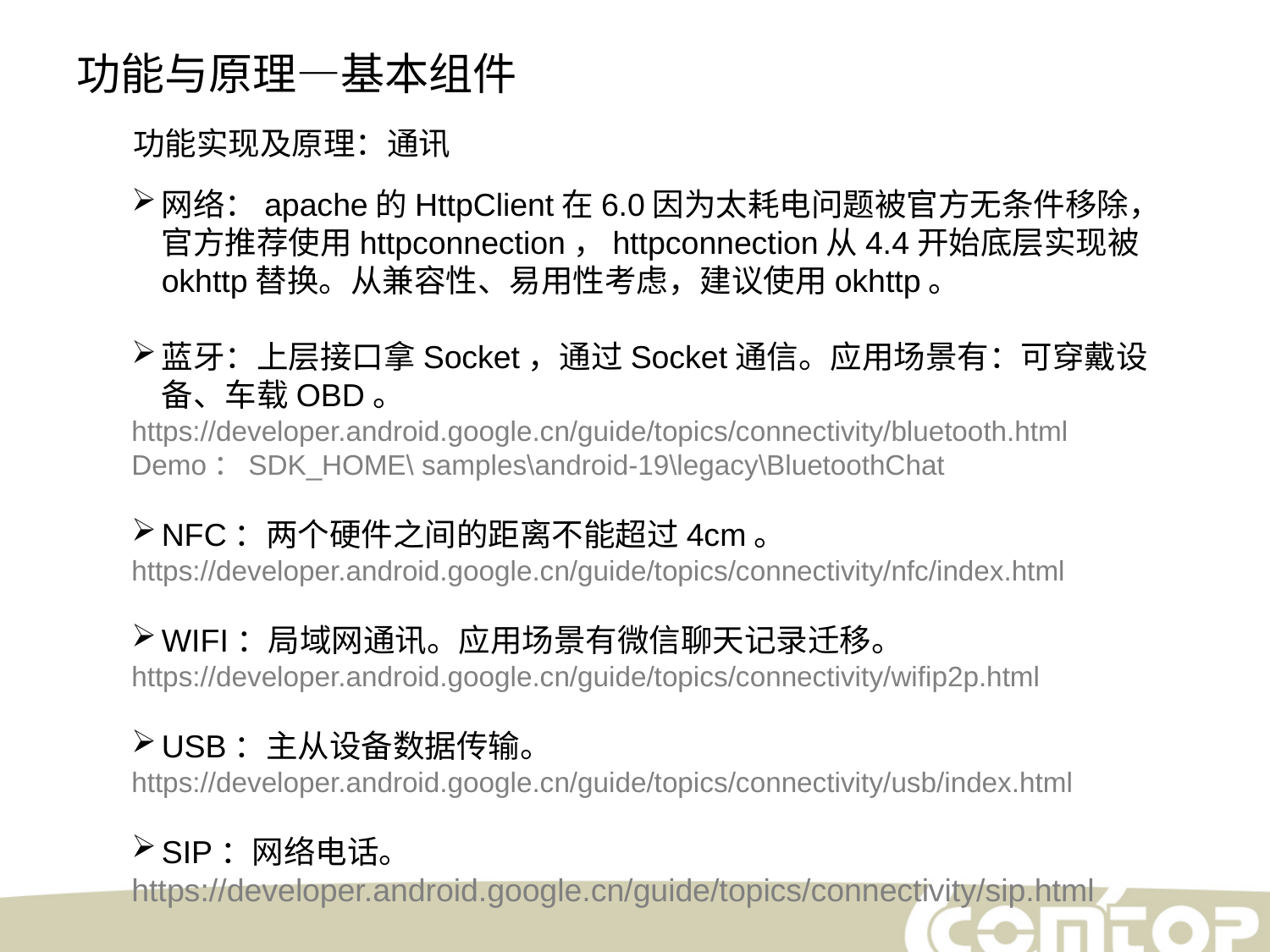

功能与原理—基本组件
功能实现及原理：通讯
网络：apache的HttpClient在6.0因为太耗电问题被官方无条件移除，官方推荐使用httpconnection，httpconnection从4.4开始底层实现被okhttp替换。从兼容性、易用性考虑，建议使用okhttp。

蓝牙：上层接口拿Socket，通过Socket通信。应用场景有：可穿戴设备、车载OBD。
https://developer.android.google.cn/guide/topics/connectivity/bluetooth.html
Demo：SDK_HOME\ samples\android-19\legacy\BluetoothChat

NFC：两个硬件之间的距离不能超过4cm。
https://developer.android.google.cn/guide/topics/connectivity/nfc/index.html

WIFI：局域网通讯。应用场景有微信聊天记录迁移。
https://developer.android.google.cn/guide/topics/connectivity/wifip2p.html

USB：主从设备数据传输。
https://developer.android.google.cn/guide/topics/connectivity/usb/index.html

SIP：网络电话。
https://developer.android.google.cn/guide/topics/connectivity/sip.html